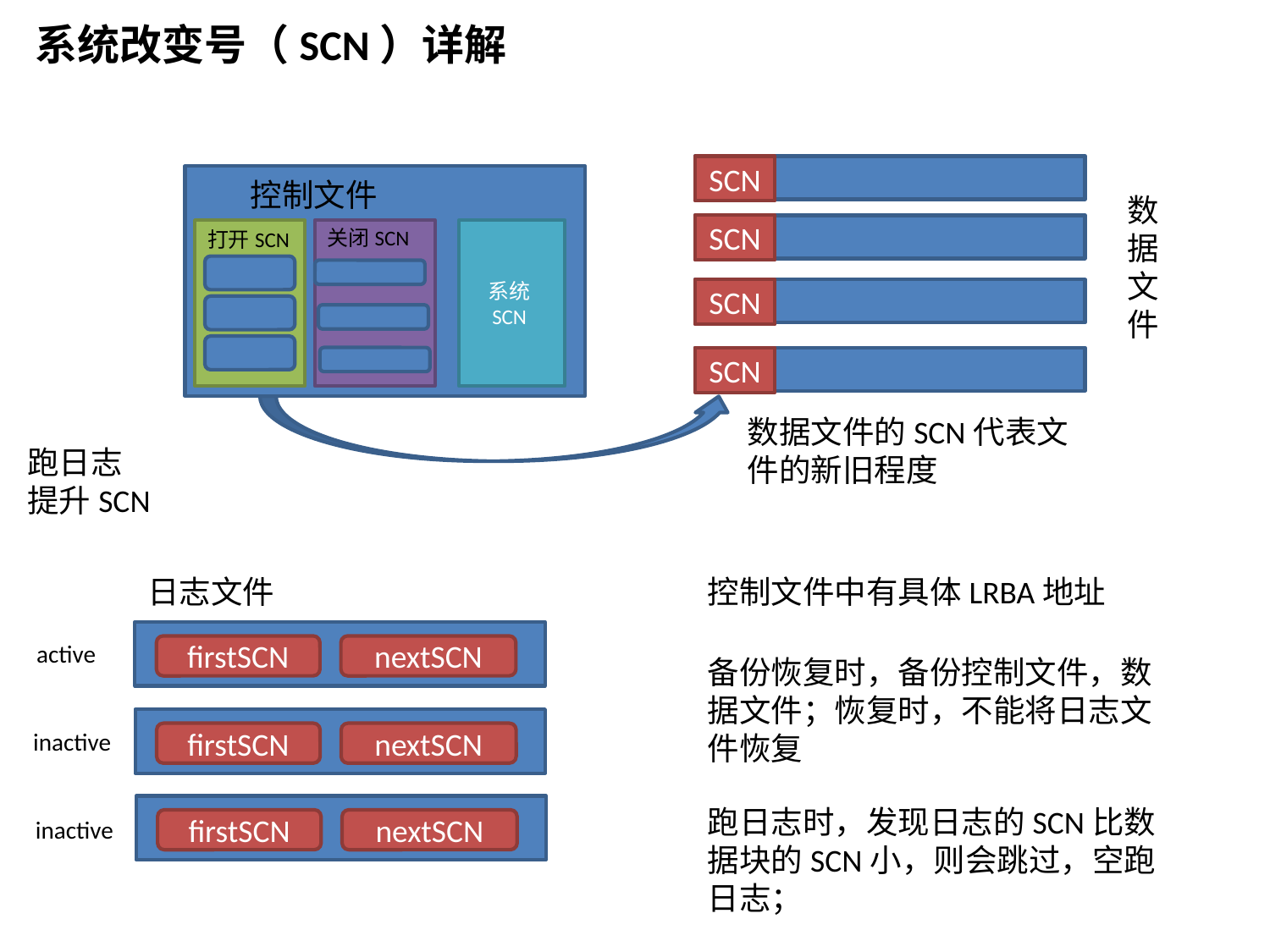

系统改变号（SCN）详解

SCN

控制文件
数据文件

SCN
关闭SCN

打开SCN

系统SCN

SCN

SCN

数据文件的SCN代表文件的新旧程度
跑日志
提升SCN
日志文件
控制文件中有具体LRBA地址

active
firstSCN
nextSCN
备份恢复时，备份控制文件，数据文件；恢复时，不能将日志文件恢复

inactive
firstSCN
nextSCN

跑日志时，发现日志的SCN比数据块的SCN小，则会跳过，空跑日志；
inactive
firstSCN
nextSCN